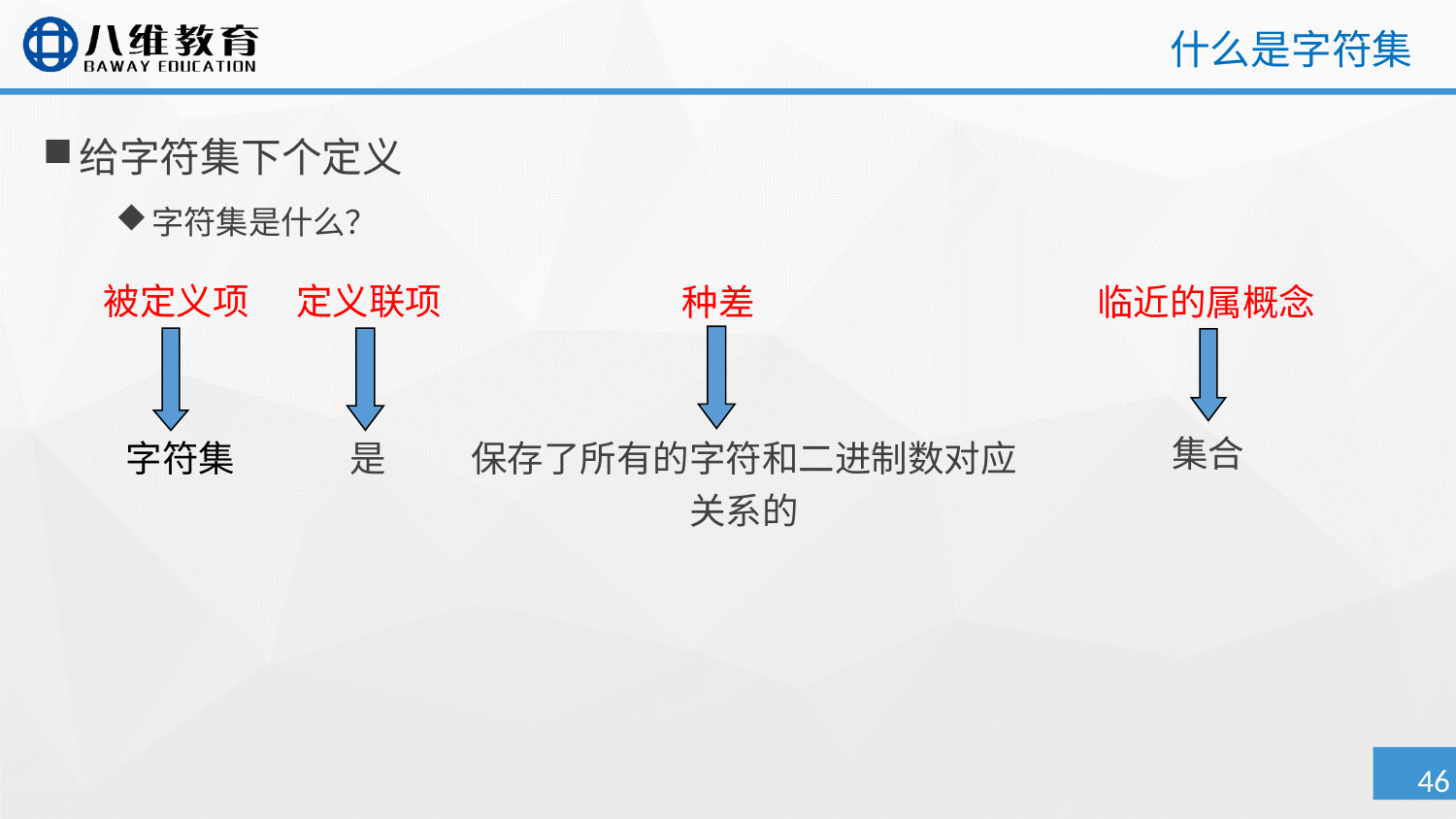

# 什么是字符集
给字符集下个定义
字符集是什么？
被定义项
定义联项
临近的属概念
种差

保存了所有的字符和二进制数对应关系的
集合
是
字符集